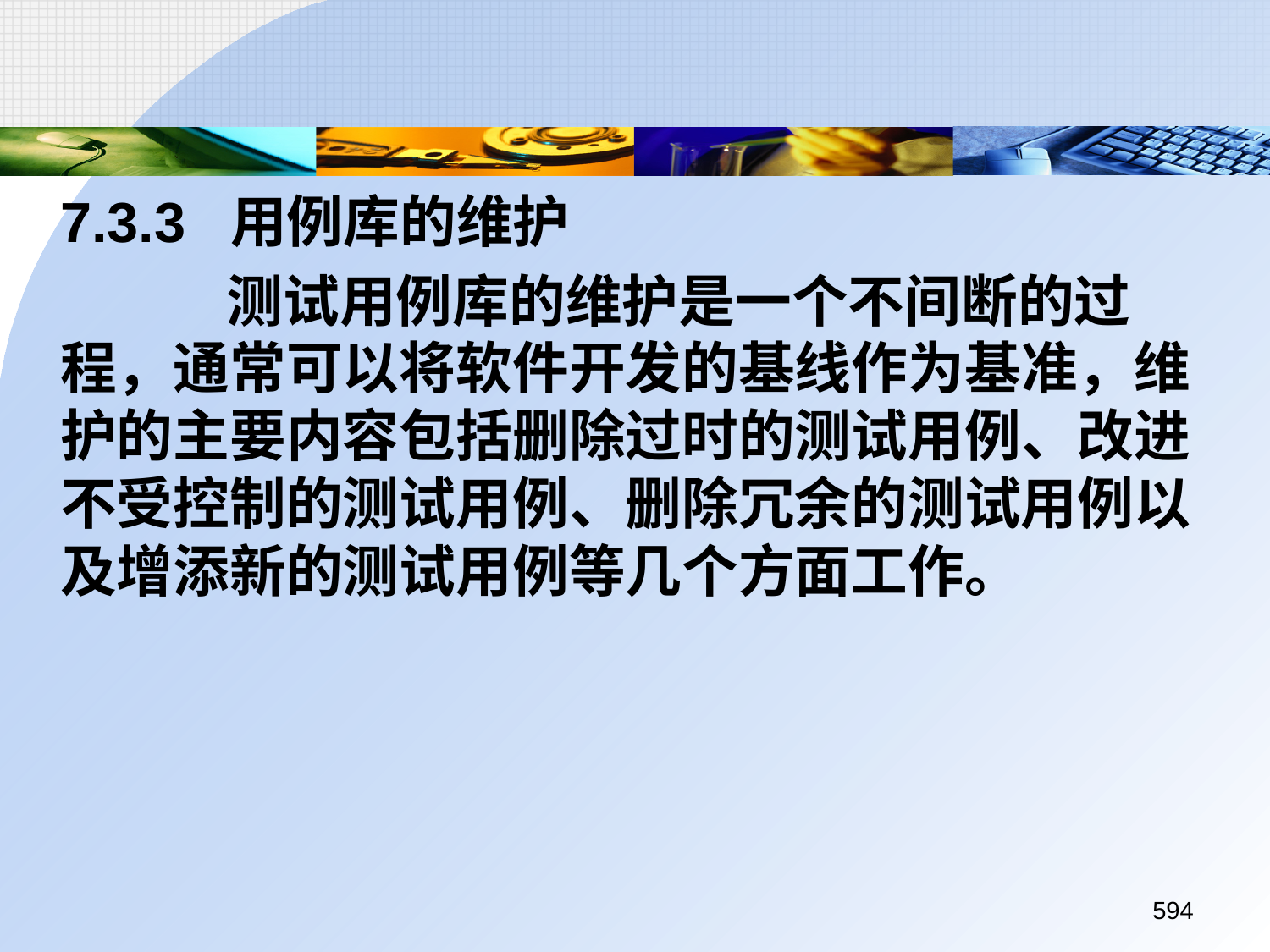

7.3.3  用例库的维护
		  测试用例库的维护是一个不间断的过程，通常可以将软件开发的基线作为基准，维护的主要内容包括删除过时的测试用例、改进不受控制的测试用例、删除冗余的测试用例以及增添新的测试用例等几个方面工作。
594